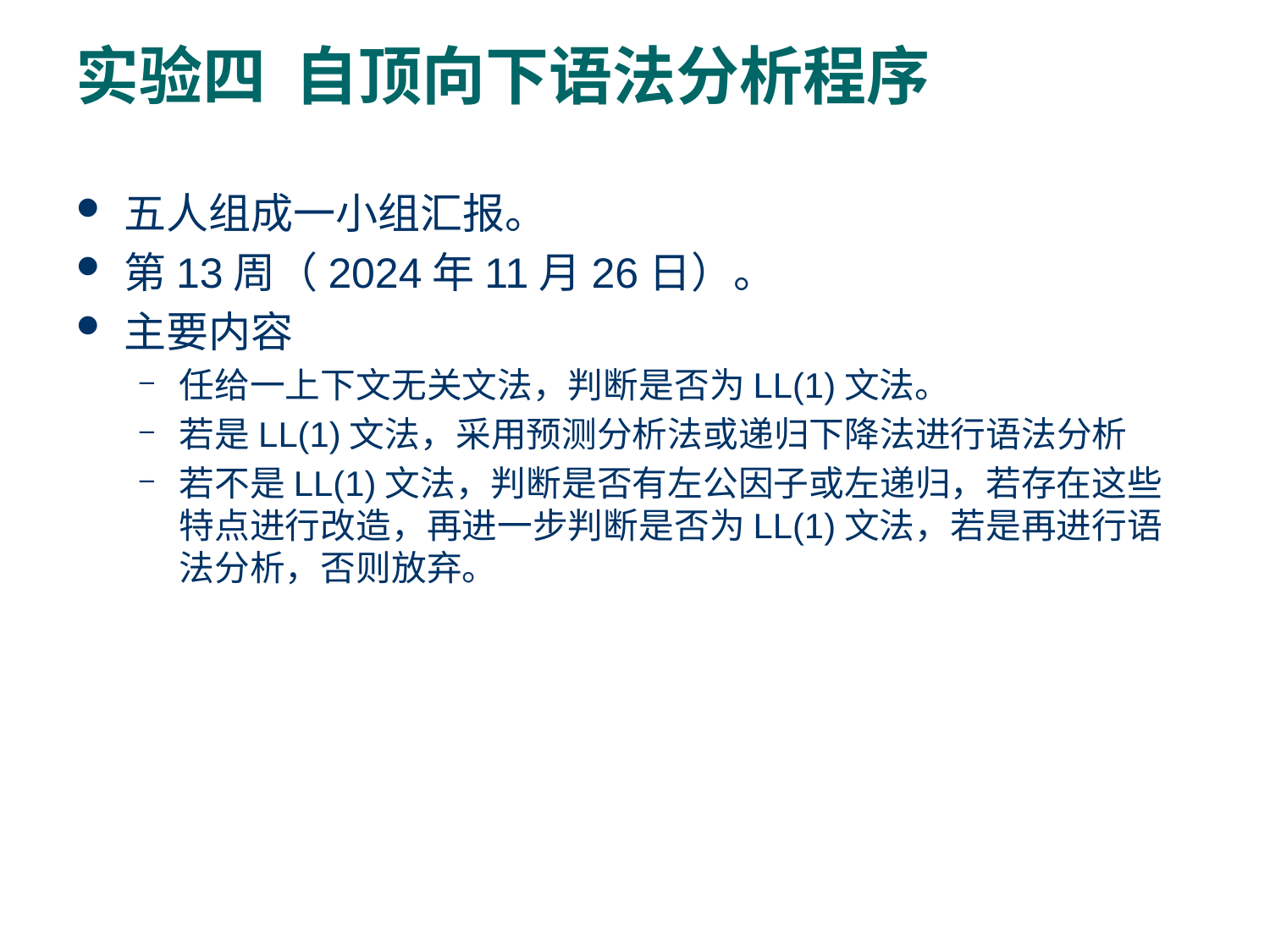

# 实验四  自顶向下语法分析程序
五人组成一小组汇报。
第13周（2024年11月26日）。
主要内容
任给一上下文无关文法，判断是否为LL(1)文法。
若是LL(1)文法，采用预测分析法或递归下降法进行语法分析
若不是LL(1)文法，判断是否有左公因子或左递归，若存在这些特点进行改造，再进一步判断是否为LL(1)文法，若是再进行语法分析，否则放弃。